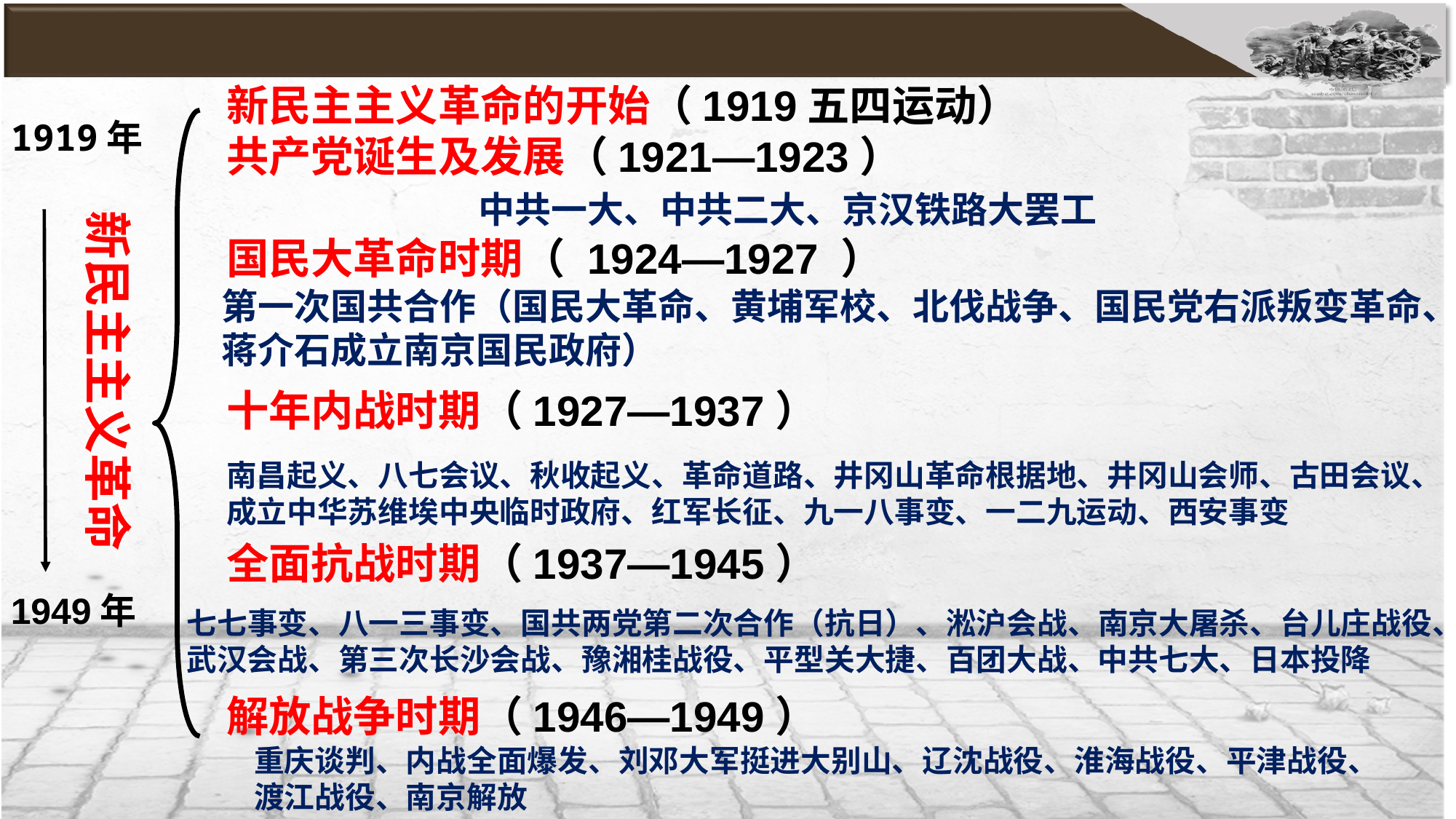

新民主主义革命的开始（1919五四运动）
共产党诞生及发展（1921—1923）

国民大革命时期（ 1924—1927 ）

十年内战时期（1927—1937）

全面抗战时期（1937—1945）

解放战争时期（1946—1949）
1919年

中共一大、中共二大、京汉铁路大罢工
新民主主义革命

第一次国共合作（国民大革命、黄埔军校、北伐战争、国民党右派叛变革命、蒋介石成立南京国民政府）
南昌起义、八七会议、秋收起义、革命道路、井冈山革命根据地、井冈山会师、古田会议、成立中华苏维埃中央临时政府、红军长征、九一八事变、一二九运动、西安事变
1949年
七七事变、八一三事变、国共两党第二次合作（抗日）、淞沪会战、南京大屠杀、台儿庄战役、武汉会战、第三次长沙会战、豫湘桂战役、平型关大捷、百团大战、中共七大、日本投降
重庆谈判、内战全面爆发、刘邓大军挺进大别山、辽沈战役、淮海战役、平津战役、
渡江战役、南京解放